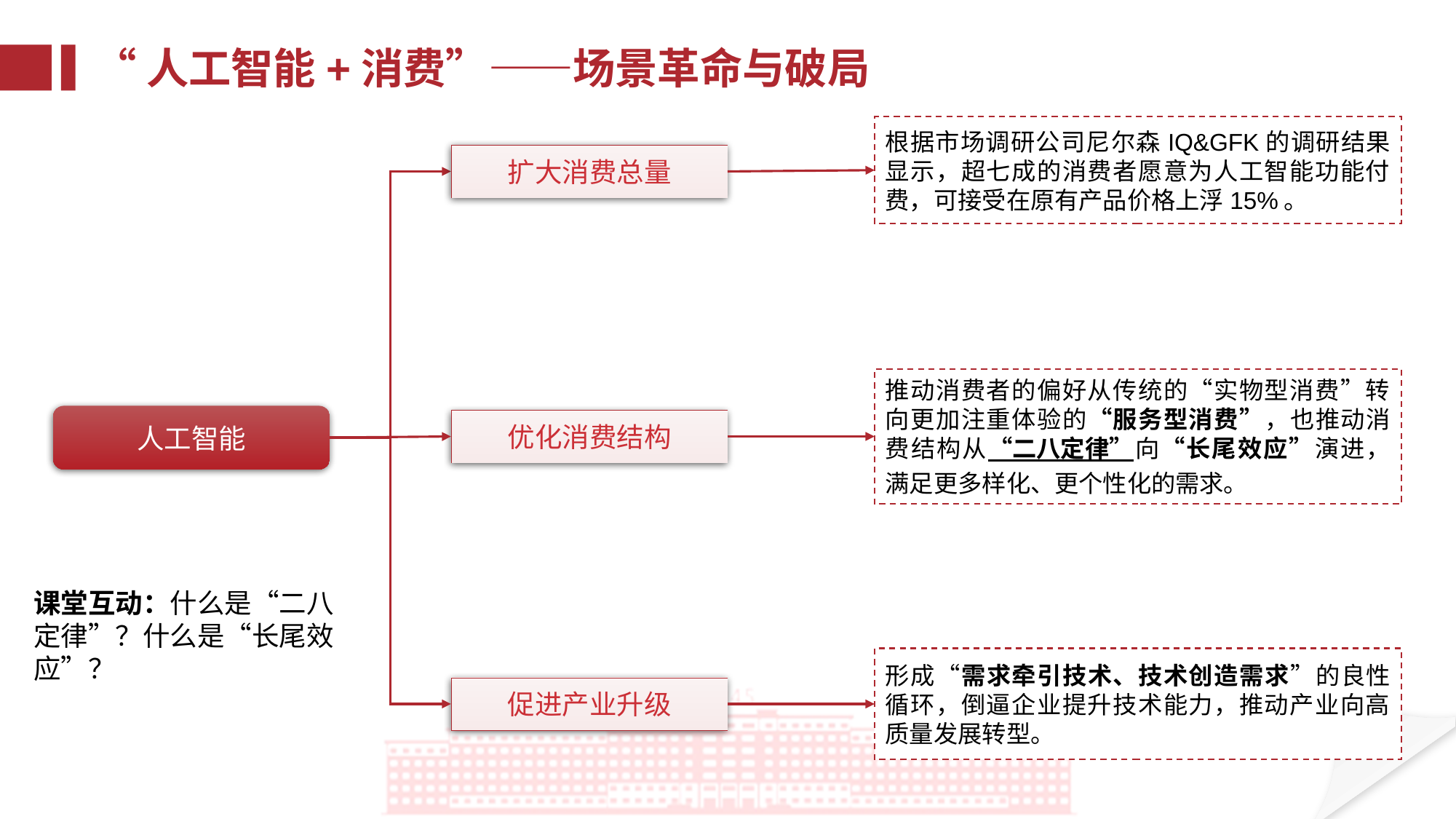

“人工智能+消费”——场景革命与破局
根据市场调研公司尼尔森IQ&GFK的调研结果显示，超七成的消费者愿意为人工智能功能付费，可接受在原有产品价格上浮15%。
扩大消费总量
推动消费者的偏好从传统的“实物型消费”转向更加注重体验的“服务型消费”，也推动消费结构从“二八定律”向“长尾效应”演进，满足更多样化、更个性化的需求。
人工智能
优化消费结构
课堂互动：什么是“二八定律”？什么是“长尾效应”？
形成“需求牵引技术、技术创造需求”的良性循环，倒逼企业提升技术能力，推动产业向高质量发展转型。
促进产业升级